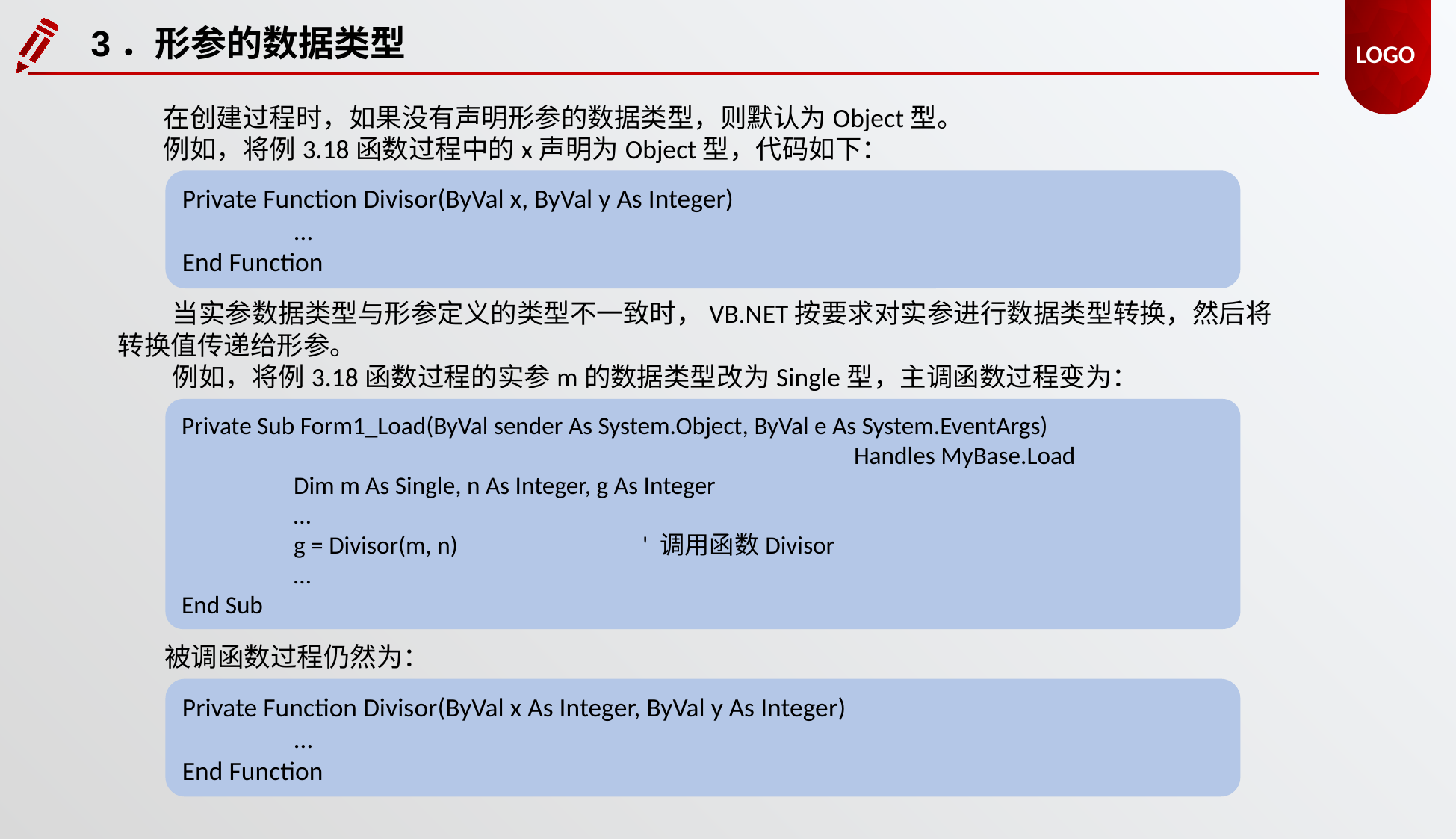

3．形参的数据类型
在创建过程时，如果没有声明形参的数据类型，则默认为Object型。
例如，将例3.18函数过程中的x声明为Object型，代码如下：
Private Function Divisor(ByVal x, ByVal y As Integer)
	…
End Function
当实参数据类型与形参定义的类型不一致时，VB.NET按要求对实参进行数据类型转换，然后将转换值传递给形参。
例如，将例3.18函数过程的实参m的数据类型改为Single型，主调函数过程变为：
Private Sub Form1_Load(ByVal sender As System.Object, ByVal e As System.EventArgs)
						Handles MyBase.Load
	Dim m As Single, n As Integer, g As Integer
	…
	g = Divisor(m, n)                                 ' 调用函数Divisor
	…
End Sub
被调函数过程仍然为：
Private Function Divisor(ByVal x As Integer, ByVal y As Integer)
	…
End Function